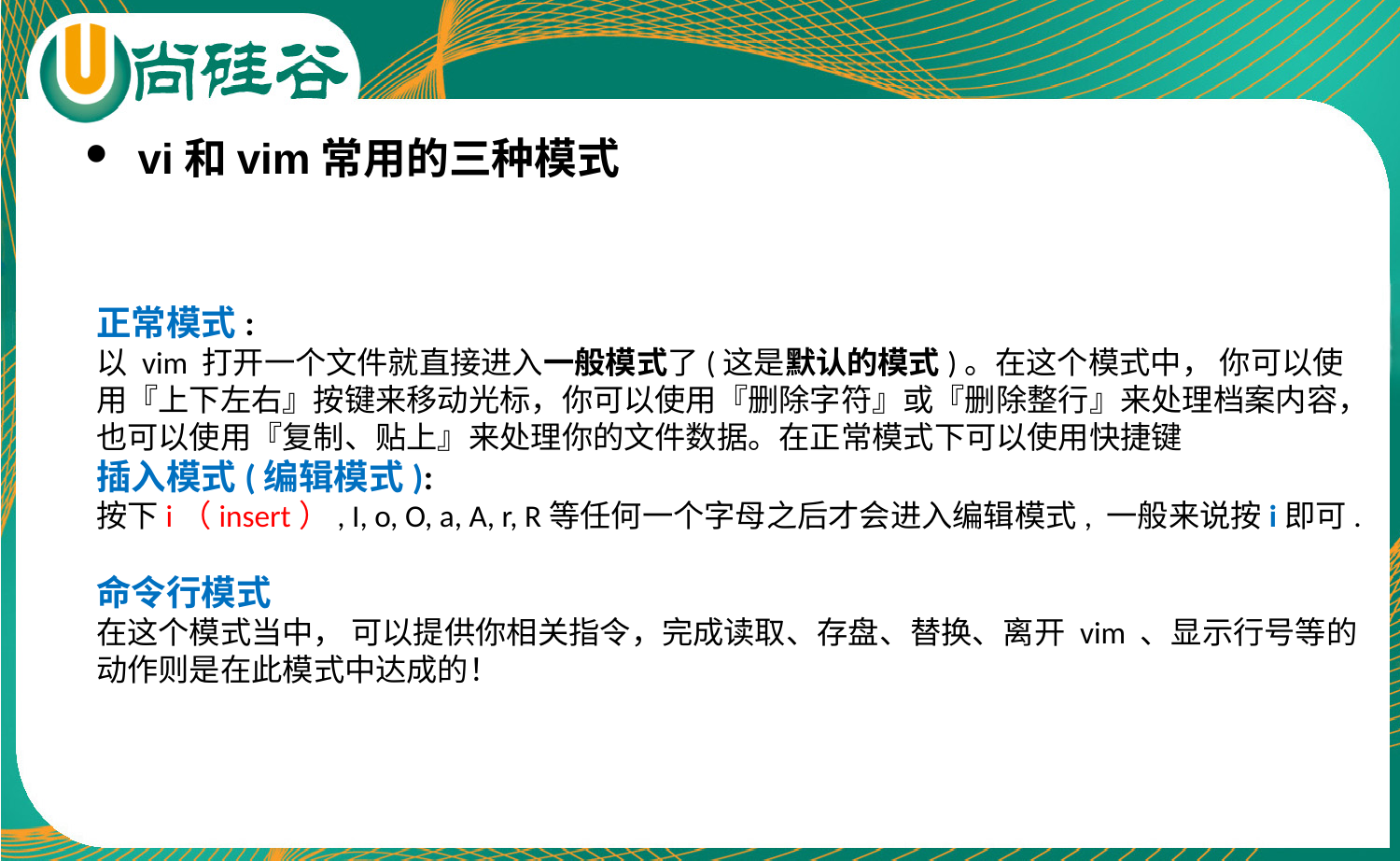

vi和vim常用的三种模式

正常模式:
以 vim 打开一个文件就直接进入一般模式了(这是默认的模式)。在这个模式中， 你可以使用『上下左右』按键来移动光标，你可以使用『删除字符』或『删除整行』来处理档案内容， 也可以使用『复制、贴上』来处理你的文件数据。在正常模式下可以使用快捷键
插入模式(编辑模式):
按下i（insert）, I, o, O, a, A, r, R等任何一个字母之后才会进入编辑模式, 一般来说按i即可.

命令行模式
在这个模式当中， 可以提供你相关指令，完成读取、存盘、替换、离开 vim 、显示行号等的动作则是在此模式中达成的！